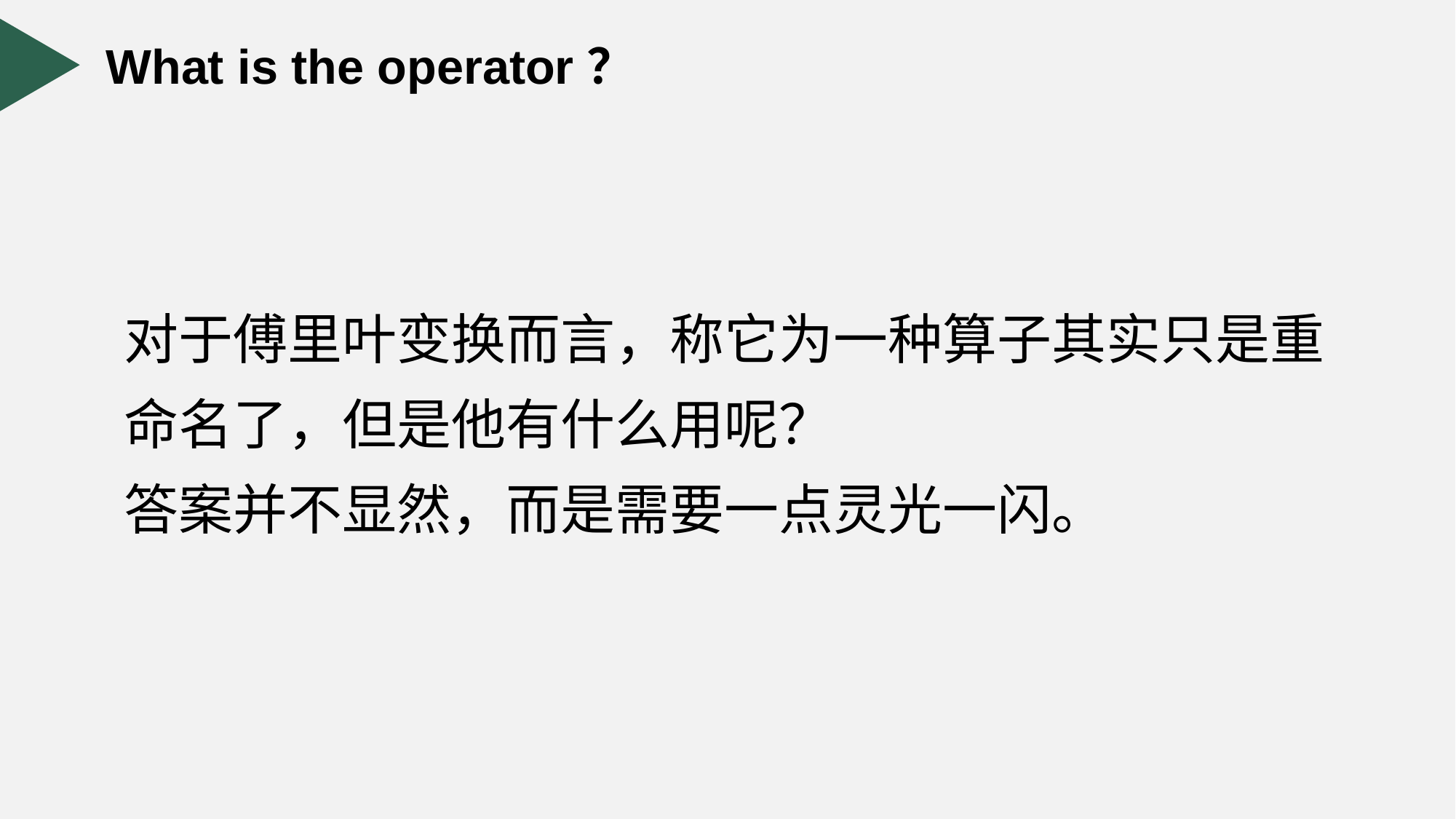

What is the operator？
对于傅里叶变换而言，称它为一种算子其实只是重命名了，但是他有什么用呢？
答案并不显然，而是需要一点灵光一闪。